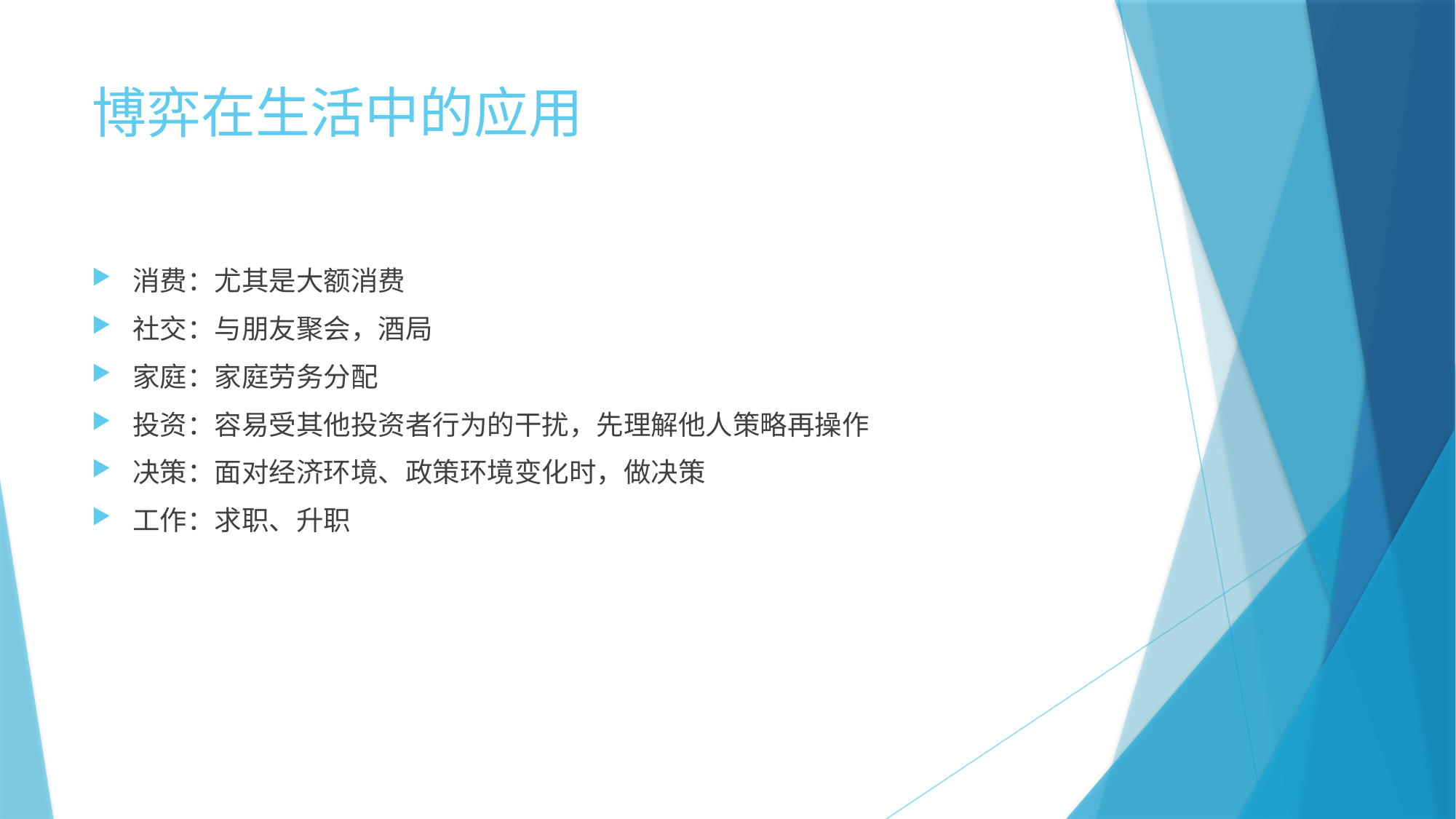

# 博弈在生活中的应用
消费：尤其是大额消费
社交：与朋友聚会，酒局
家庭：家庭劳务分配
投资：容易受其他投资者行为的干扰，先理解他人策略再操作
决策：面对经济环境、政策环境变化时，做决策
工作：求职、升职